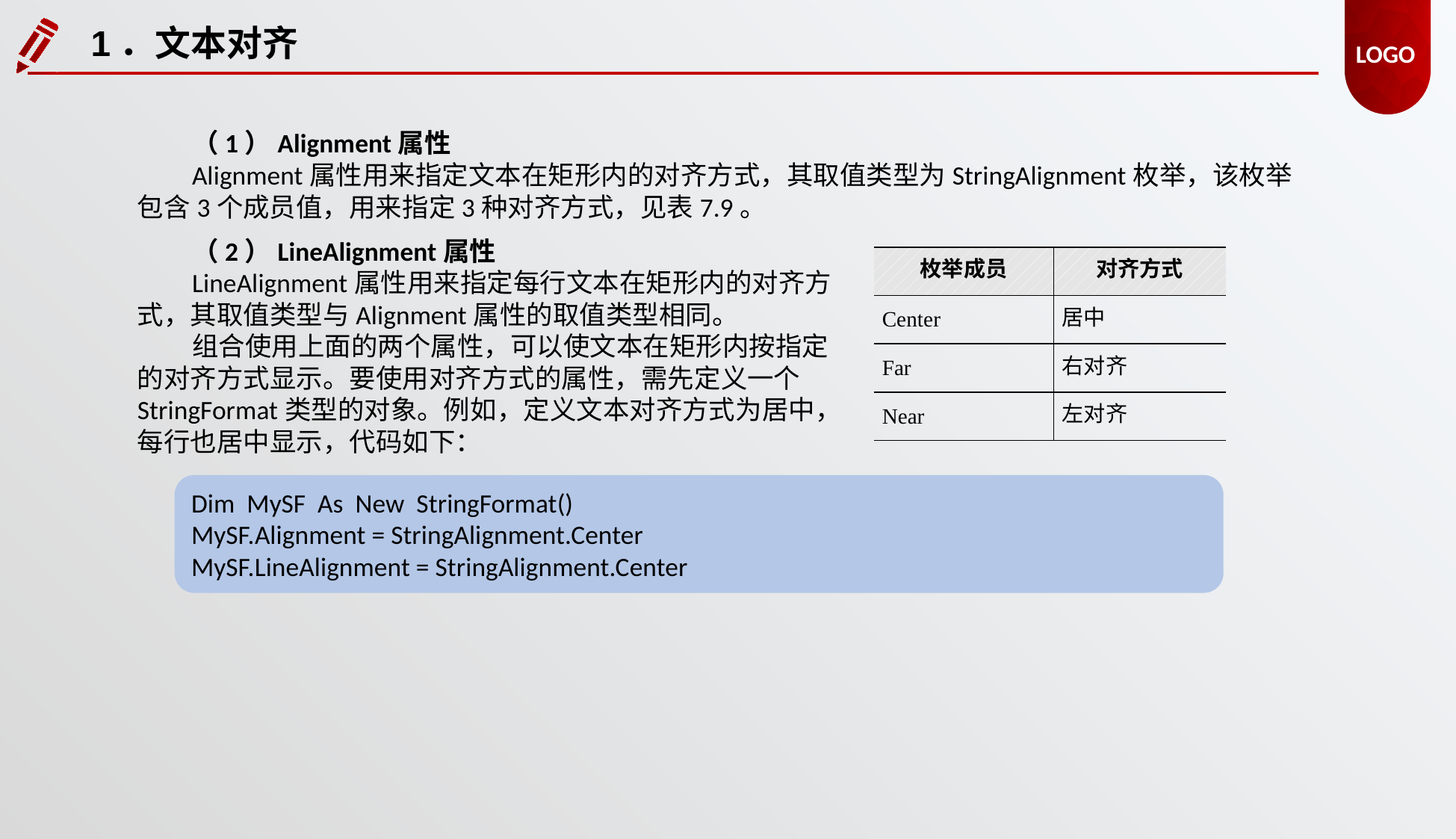

1．文本对齐
（1）Alignment属性
Alignment属性用来指定文本在矩形内的对齐方式，其取值类型为StringAlignment枚举，该枚举包含3个成员值，用来指定3种对齐方式，见表7.9。
（2）LineAlignment属性
LineAlignment属性用来指定每行文本在矩形内的对齐方式，其取值类型与Alignment属性的取值类型相同。
组合使用上面的两个属性，可以使文本在矩形内按指定的对齐方式显示。要使用对齐方式的属性，需先定义一个StringFormat类型的对象。例如，定义文本对齐方式为居中，每行也居中显示，代码如下：
| 枚举成员 | 对齐方式 |
| --- | --- |
| Center | 居中 |
| Far | 右对齐 |
| Near | 左对齐 |
Dim  MySF  As  New  StringFormat()
MySF.Alignment = StringAlignment.Center
MySF.LineAlignment = StringAlignment.Center